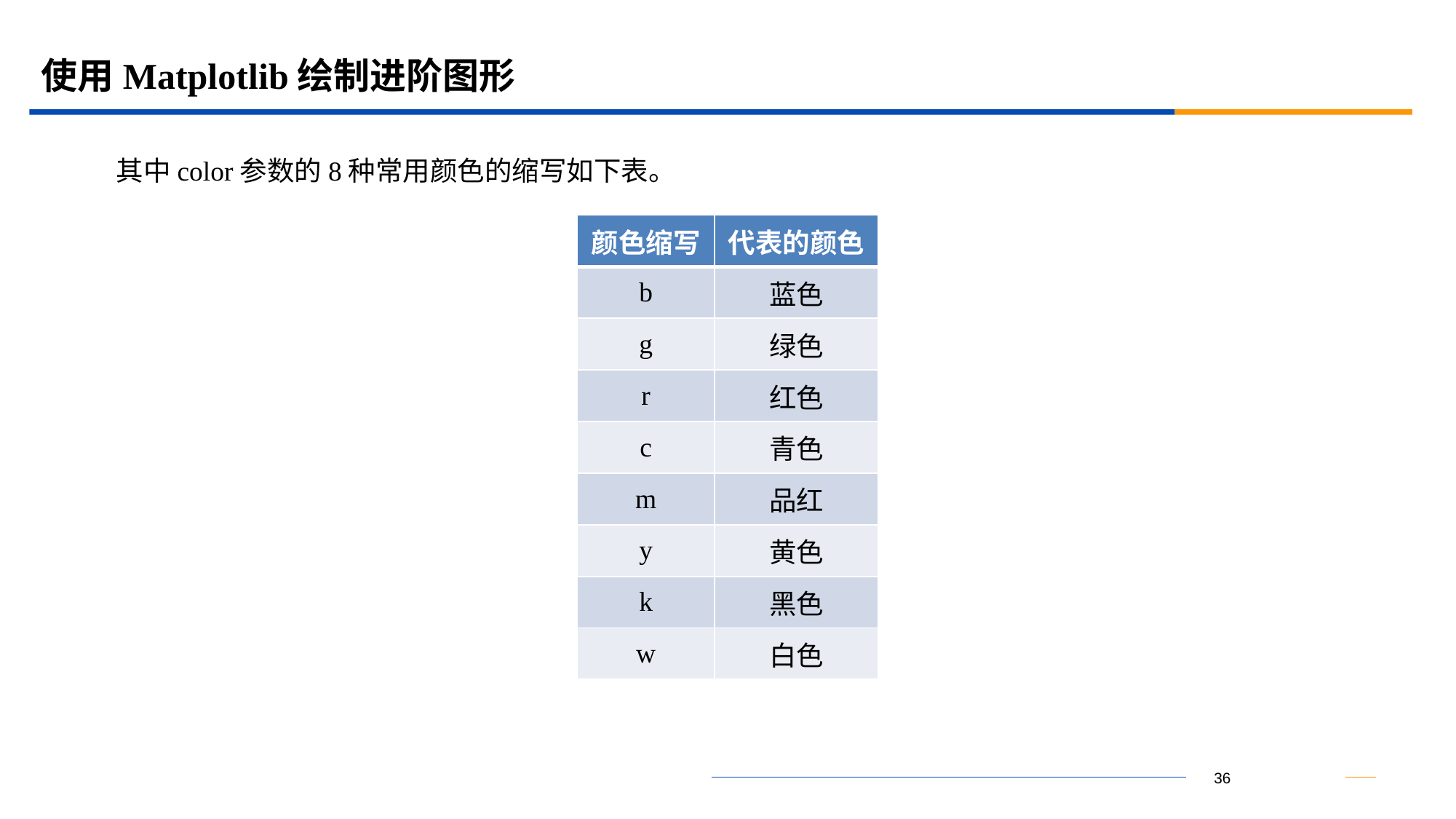

# 使用Matplotlib绘制进阶图形
其中color参数的8种常用颜色的缩写如下表。

| 颜色缩写 | 代表的颜色 |
| --- | --- |
| b | 蓝色 |
| g | 绿色 |
| r | 红色 |
| c | 青色 |
| m | 品红 |
| y | 黄色 |
| k | 黑色 |
| w | 白色 |